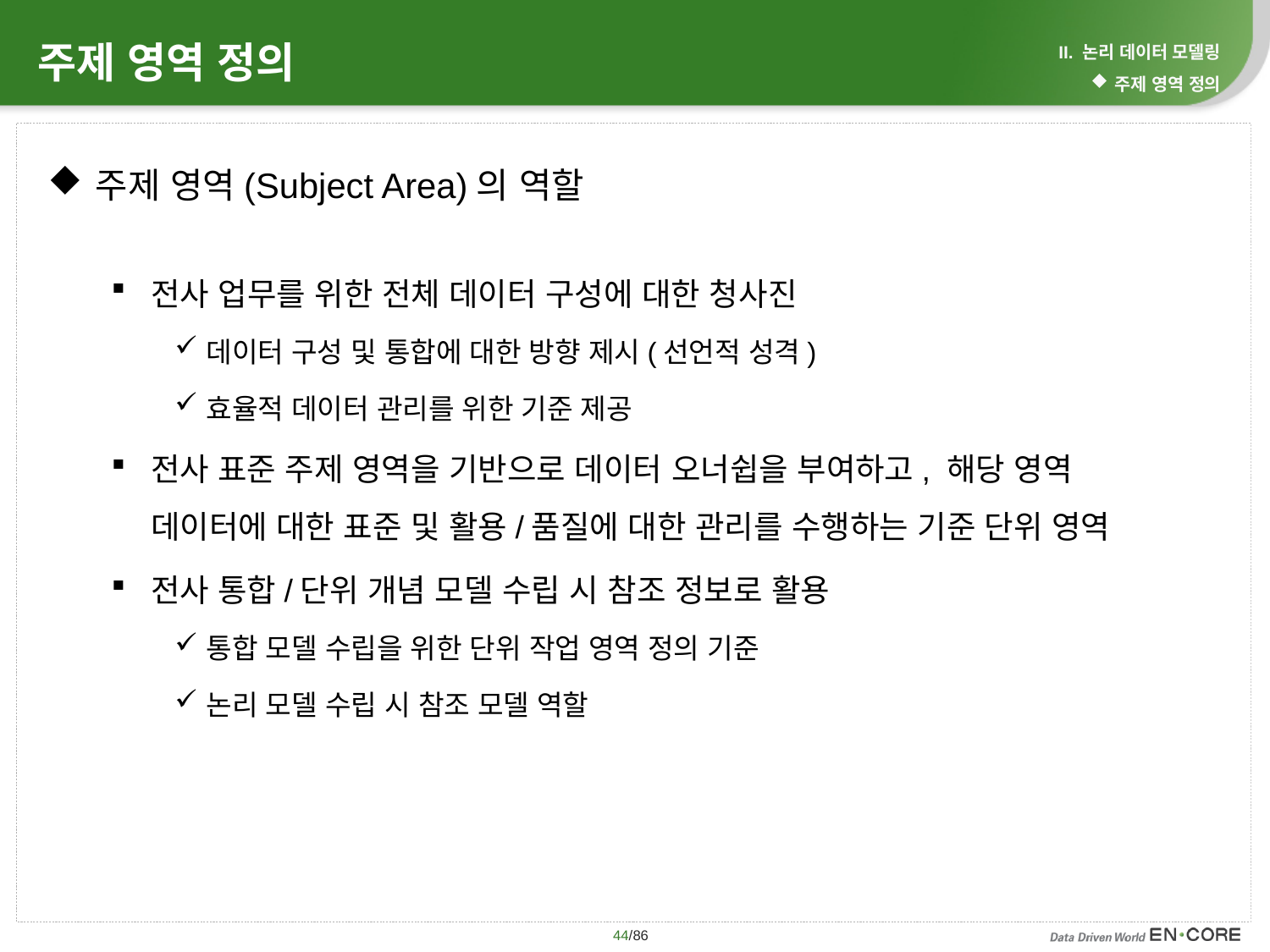

# 주제 영역 정의
II. 논리 데이터 모델링
주제 영역 정의
주제 영역(Subject Area)의 역할
전사 업무를 위한 전체 데이터 구성에 대한 청사진
데이터 구성 및 통합에 대한 방향 제시(선언적 성격)
효율적 데이터 관리를 위한 기준 제공
전사 표준 주제 영역을 기반으로 데이터 오너쉽을 부여하고, 해당 영역 데이터에 대한 표준 및 활용/품질에 대한 관리를 수행하는 기준 단위 영역
전사 통합/단위 개념 모델 수립 시 참조 정보로 활용
통합 모델 수립을 위한 단위 작업 영역 정의 기준
논리 모델 수립 시 참조 모델 역할